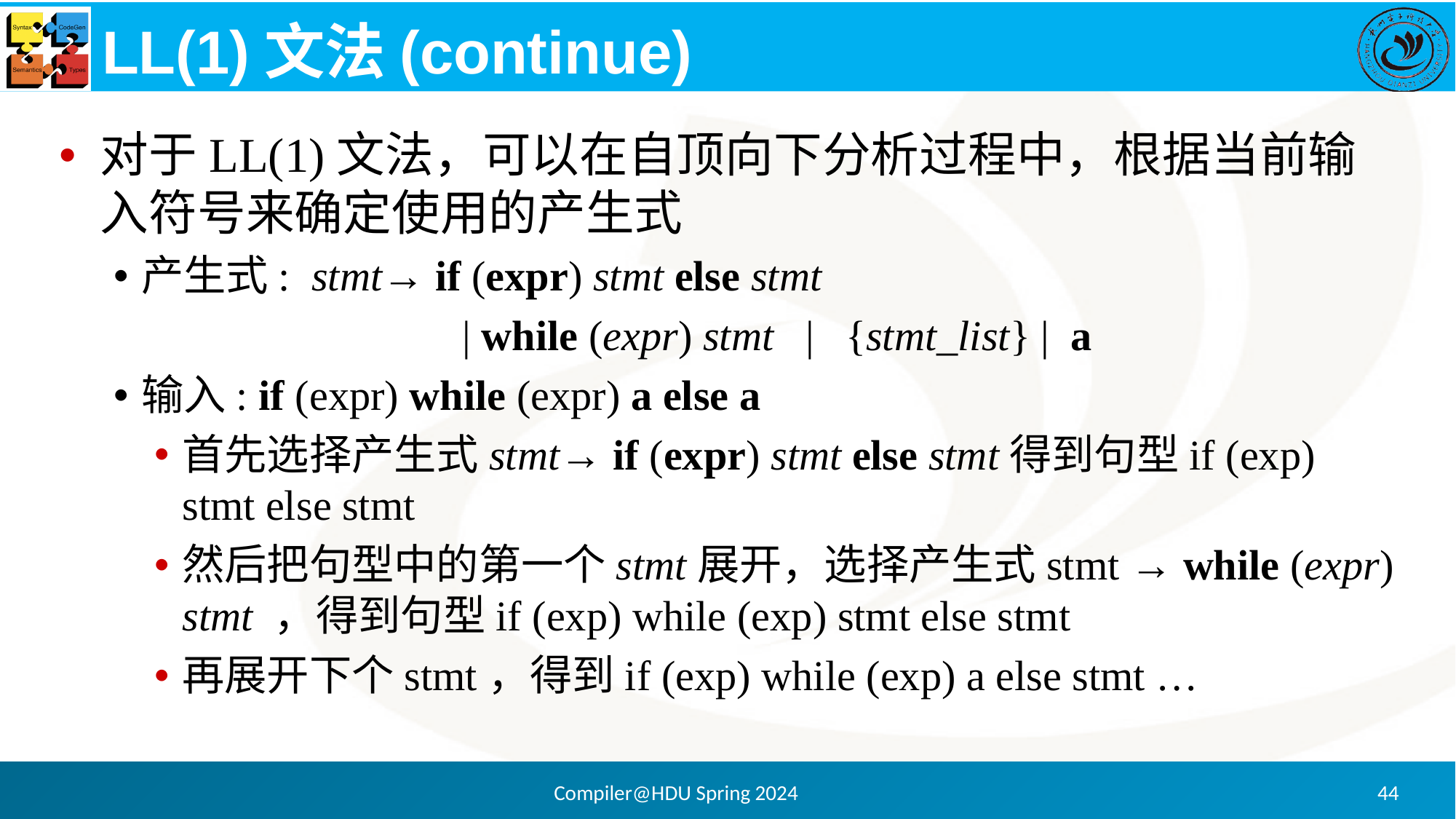

# LL(1)文法(continue)
对于LL(1)文法，可以在自顶向下分析过程中，根据当前输入符号来确定使用的产生式
产生式:  stmt→ if (expr) stmt else stmt
			  | while (expr) stmt   |   {stmt_list} |  a
输入: if (expr) while (expr) a else a
首先选择产生式stmt→ if (expr) stmt else stmt得到句型if (exp) stmt else stmt
然后把句型中的第一个stmt展开，选择产生式stmt → while (expr) stmt ，得到句型if (exp) while (exp) stmt else stmt
再展开下个stmt，得到if (exp) while (exp) a else stmt …
Compiler@HDU Spring 2024
44